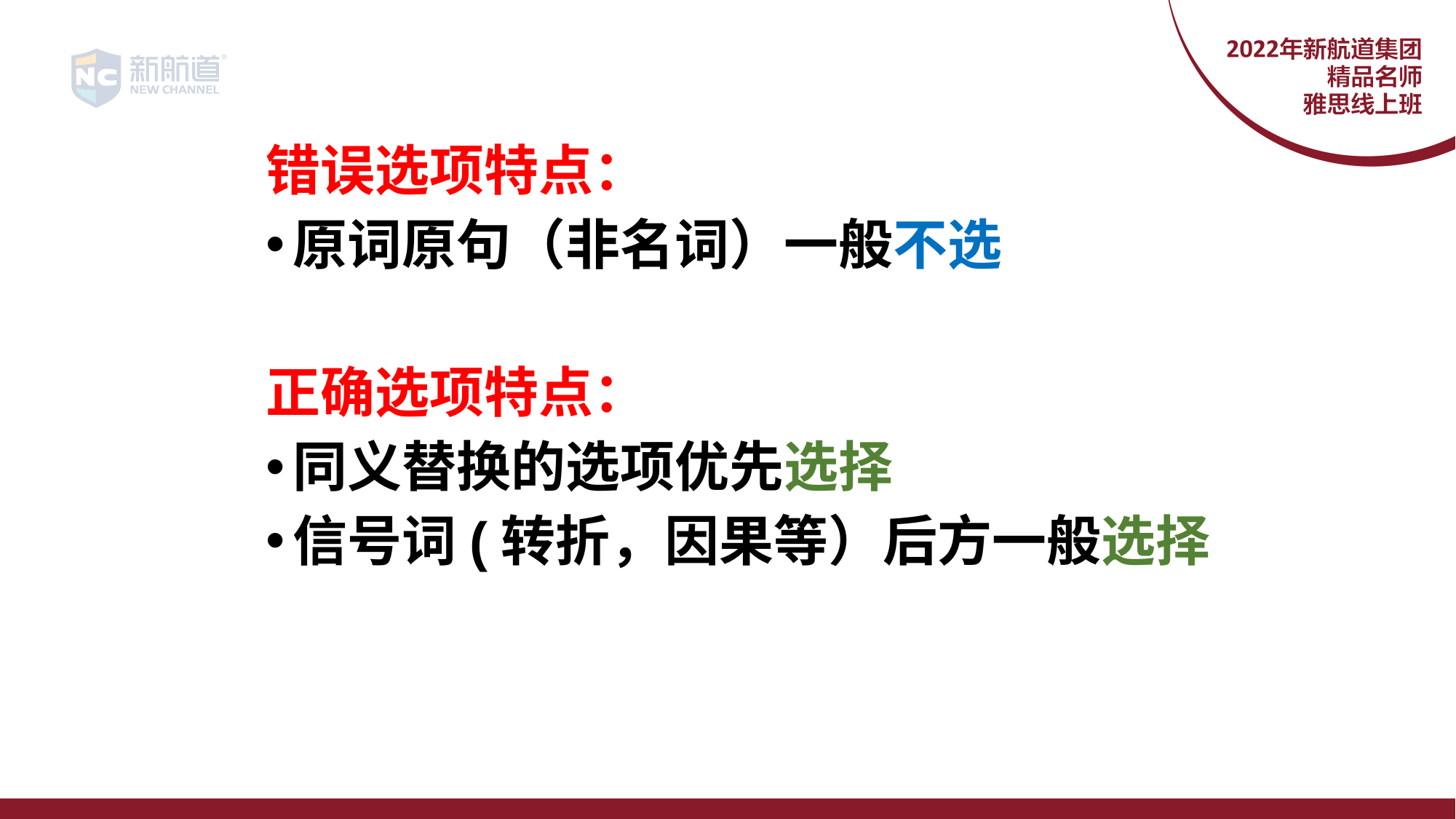

错误选项特点：
原词原句（非名词）一般不选

正确选项特点：
同义替换的选项优先选择
信号词(转折，因果等）后方一般选择